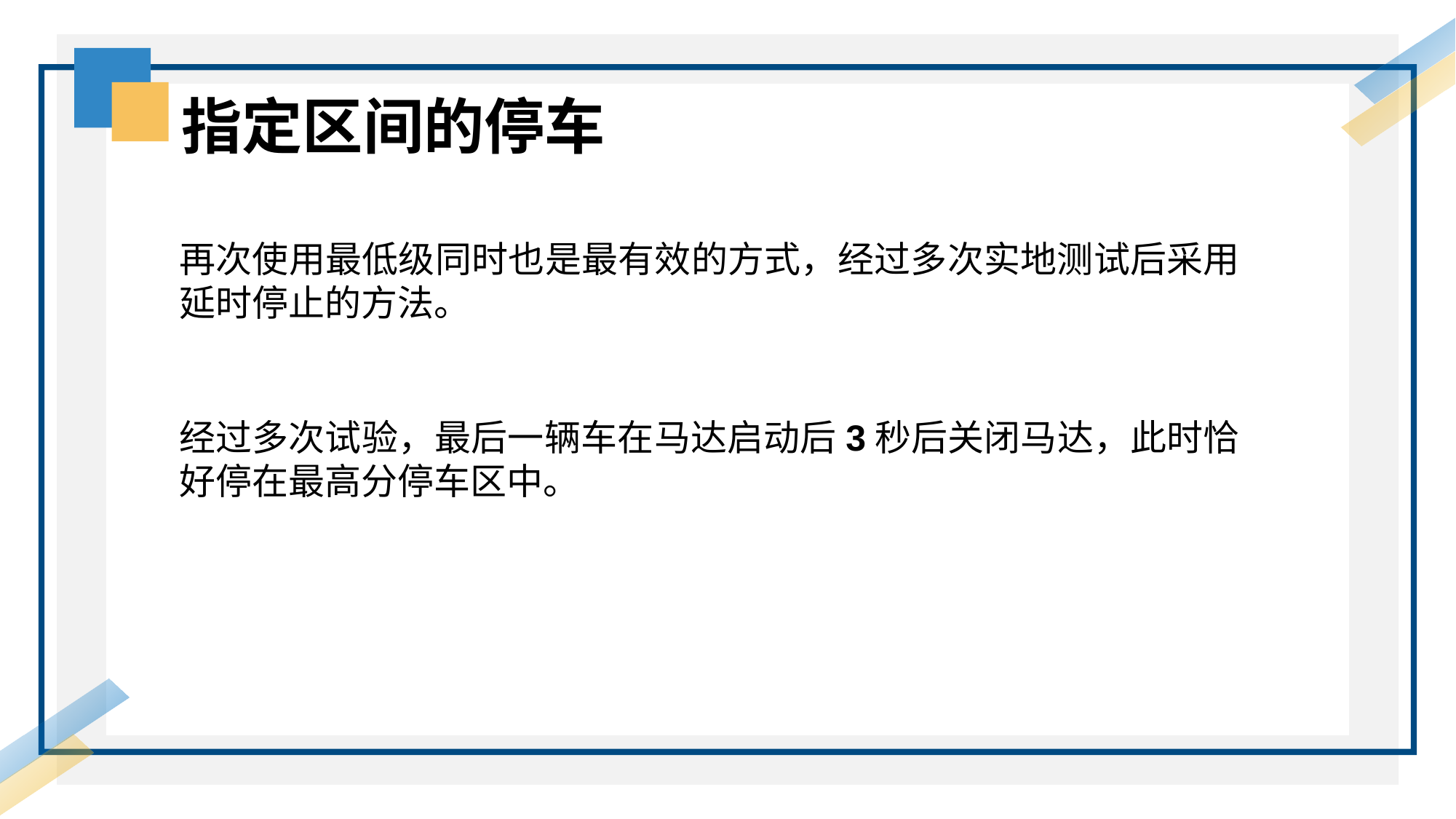

指定区间的停车
再次使用最低级同时也是最有效的方式，经过多次实地测试后采用延时停止的方法。
经过多次试验，最后一辆车在马达启动后3秒后关闭马达，此时恰好停在最高分停车区中。